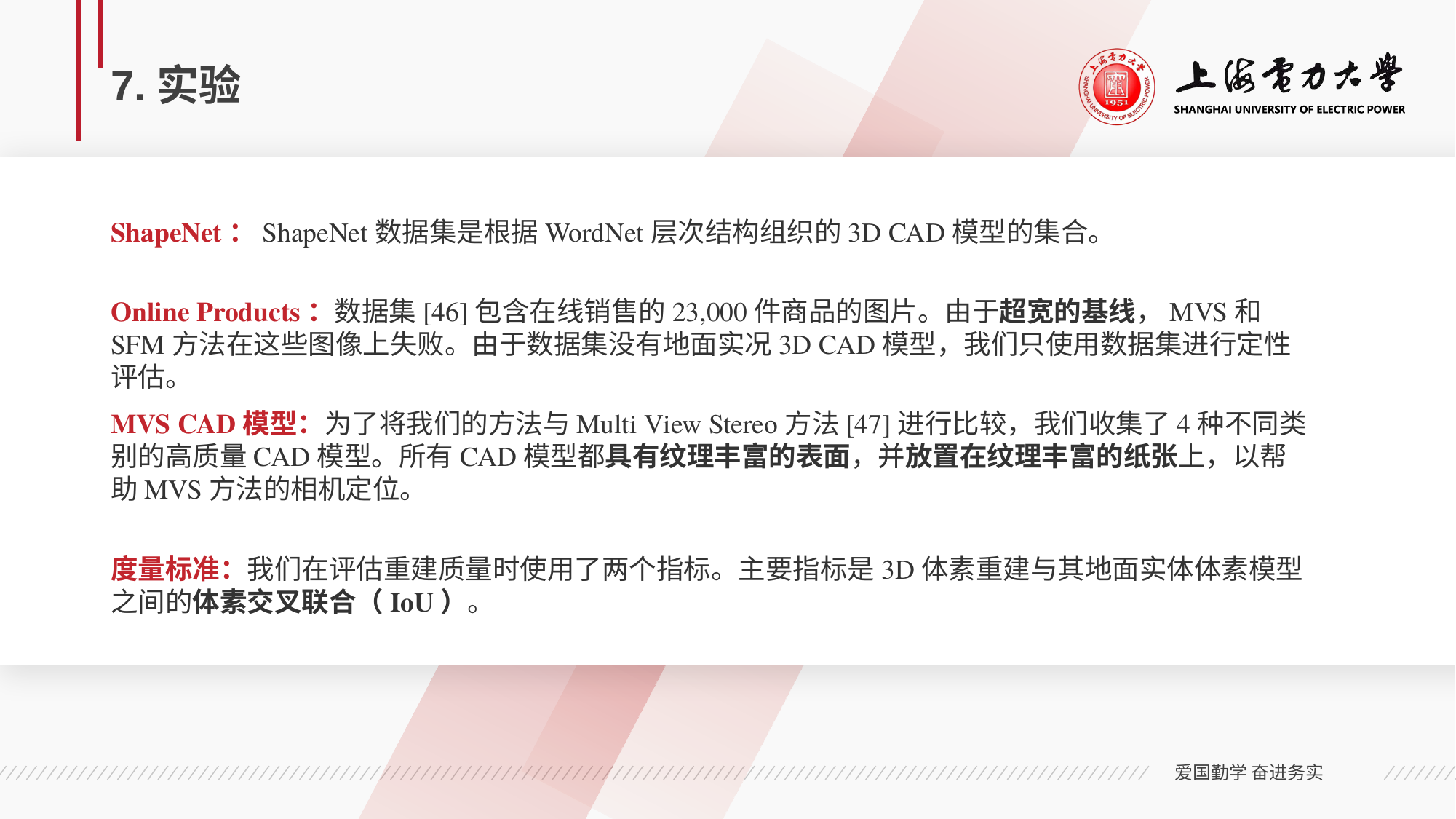

# 7.实验

ShapeNet：ShapeNet数据集是根据WordNet层次结构组织的3D CAD模型的集合。
Online Products：数据集[46]包含在线销售的23,000件商品的图片。由于超宽的基线，MVS和SFM方法在这些图像上失败。由于数据集没有地面实况3D CAD模型，我们只使用数据集进行定性评估。
MVS CAD模型：为了将我们的方法与Multi View Stereo方法[47]进行比较，我们收集了4种不同类别的高质量CAD模型。所有CAD模型都具有纹理丰富的表面，并放置在纹理丰富的纸张上，以帮助MVS方法的相机定位。
度量标准：我们在评估重建质量时使用了两个指标。主要指标是3D体素重建与其地面实体体素模型之间的体素交叉联合（IoU）。